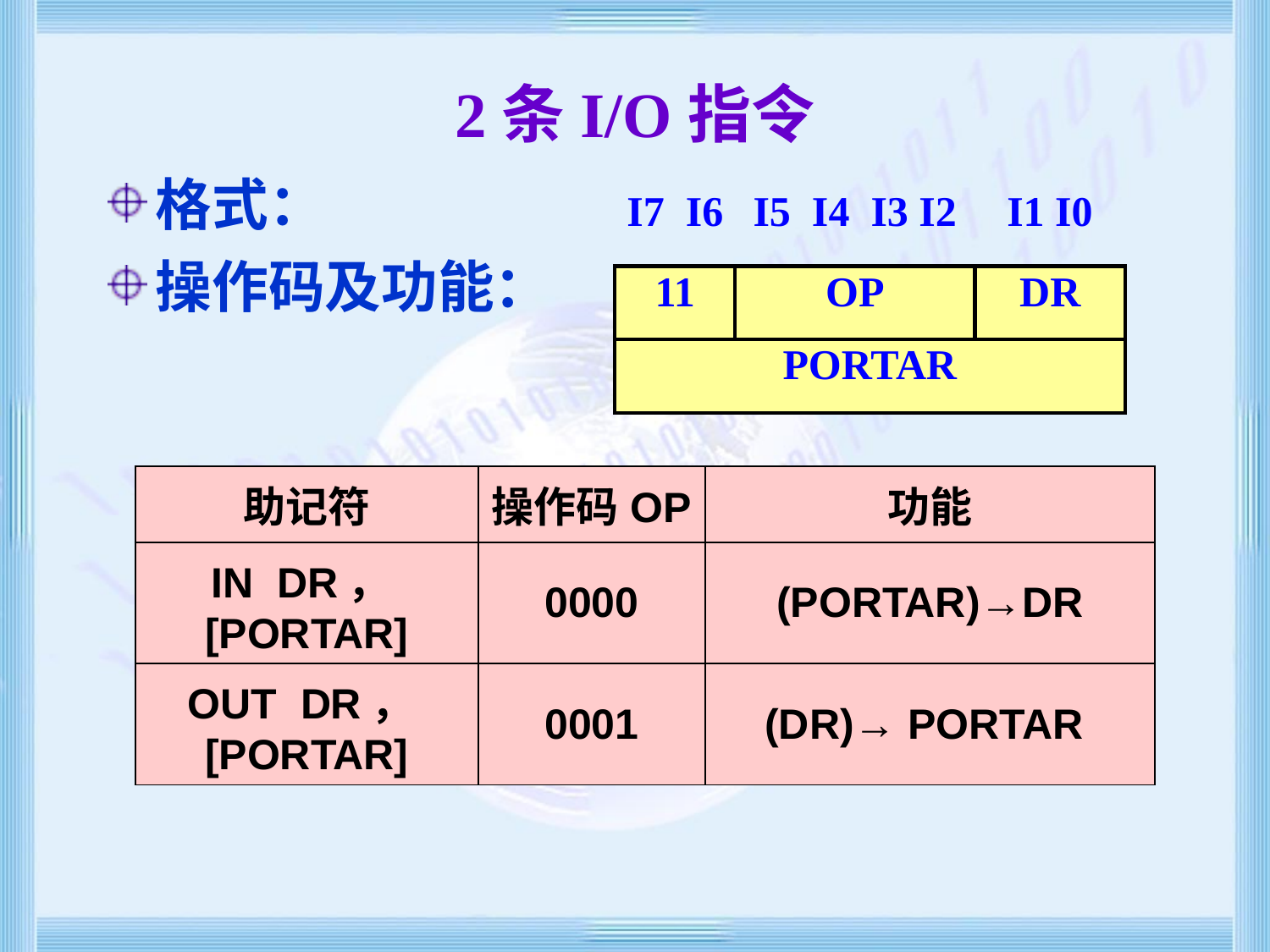

# 2条I/O指令
格式：
操作码及功能：
| I7 I6 | I5 I4 I3 I2 | I1 I0 |
| --- | --- | --- |
| 11 | OP | DR |
| PORTAR |  |  |
| 助记符 | 操作码OP | 功能 |
| --- | --- | --- |
| IN DR，[PORTAR] | 0000 | (PORTAR)→DR |
| OUT DR，[PORTAR] | 0001 | (DR)→ PORTAR |

86